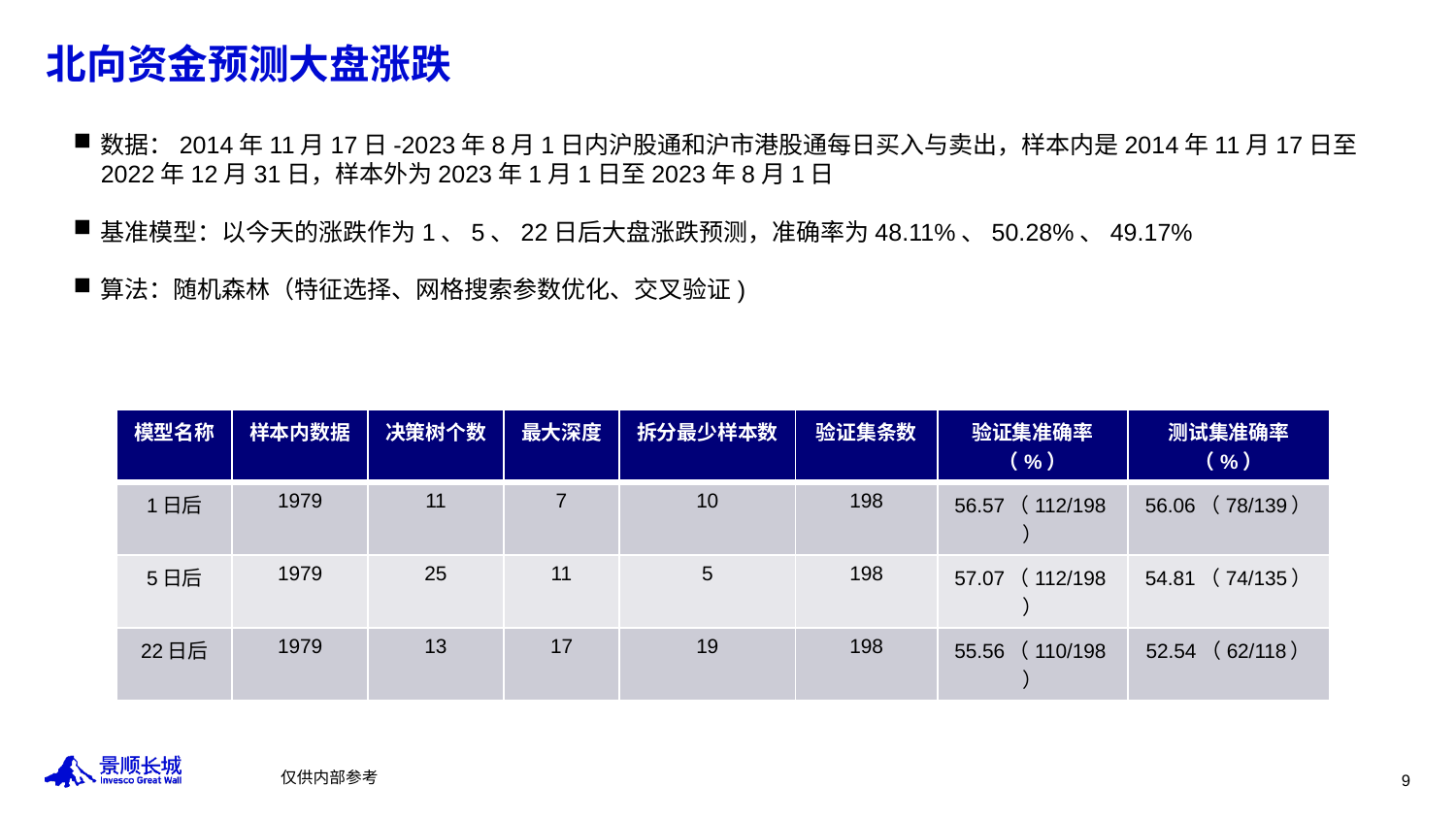

# 北向资金预测大盘涨跌
数据：2014年11月17日-2023年8月1日内沪股通和沪市港股通每日买入与卖出，样本内是2014年11月17日至2022年12月31日，样本外为2023年1月1日至2023年8月1日

基准模型：以今天的涨跌作为1、5、22日后大盘涨跌预测，准确率为48.11%、50.28%、49.17%

算法：随机森林（特征选择、网格搜索参数优化、交叉验证)
| 模型名称 | 样本内数据 | 决策树个数 | 最大深度 | 拆分最少样本数 | 验证集条数 | 验证集准确率（%） | 测试集准确率（%） |
| --- | --- | --- | --- | --- | --- | --- | --- |
| 1日后 | 1979 | 11 | 7 | 10 | 198 | 56.57（112/198） | 56.06（78/139） |
| 5日后 | 1979 | 25 | 11 | 5 | 198 | 57.07（112/198） | 54.81（74/135） |
| 22日后 | 1979 | 13 | 17 | 19 | 198 | 55.56（110/198） | 52.54（62/118） |
仅供内部参考
9